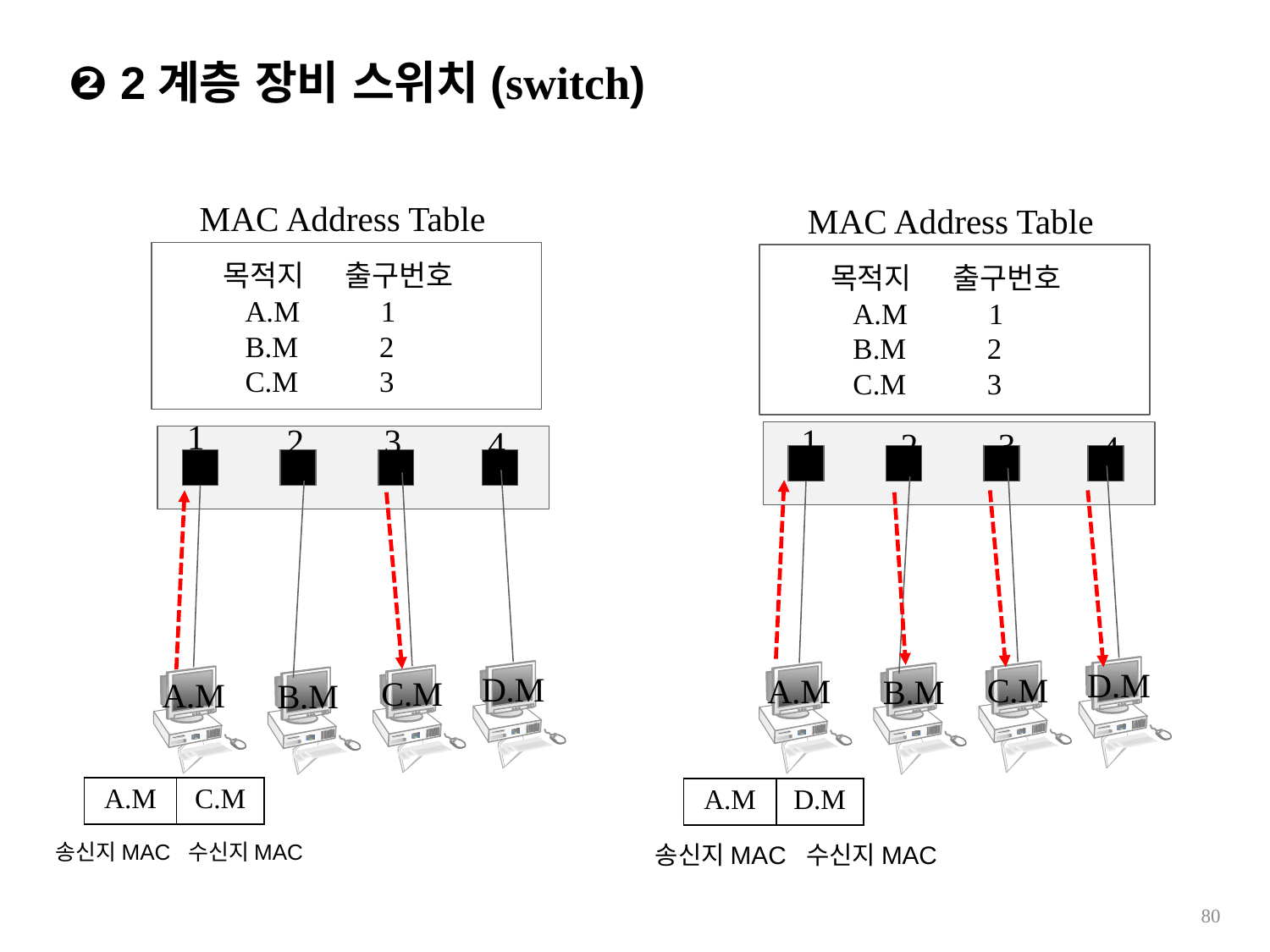

❷ 2계층 장비 스위치(switch)

MAC Address Table
MAC Address Table

목적지     출구번호
   A.M           1
   B.M           2
   C.M           3
목적지     출구번호
   A.M           1
   B.M           2
   C.M           3
1
1
3
2
4
3
2
4

D.M

D.M
C.M

A.M

B.M

C.M

A.M
B.M
| A.M | C.M |
| --- | --- |
| A.M | D.M |
| --- | --- |
송신지MAC  수신지MAC
송신지MAC  수신지MAC
80